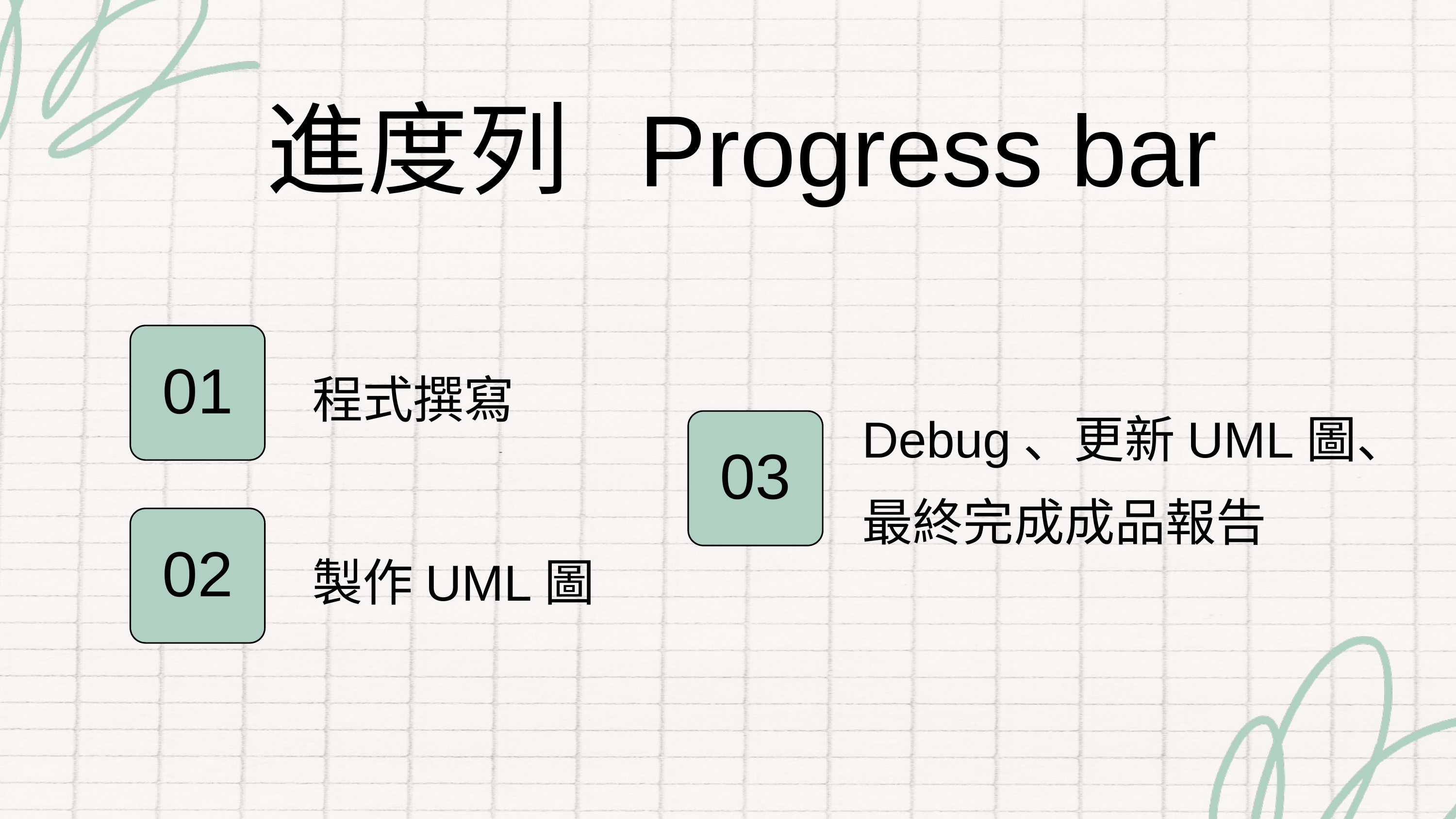

進度列  Progress bar

01
程式撰寫
Debug、更新UML圖、最終完成成品報告

03

02
製作UML圖